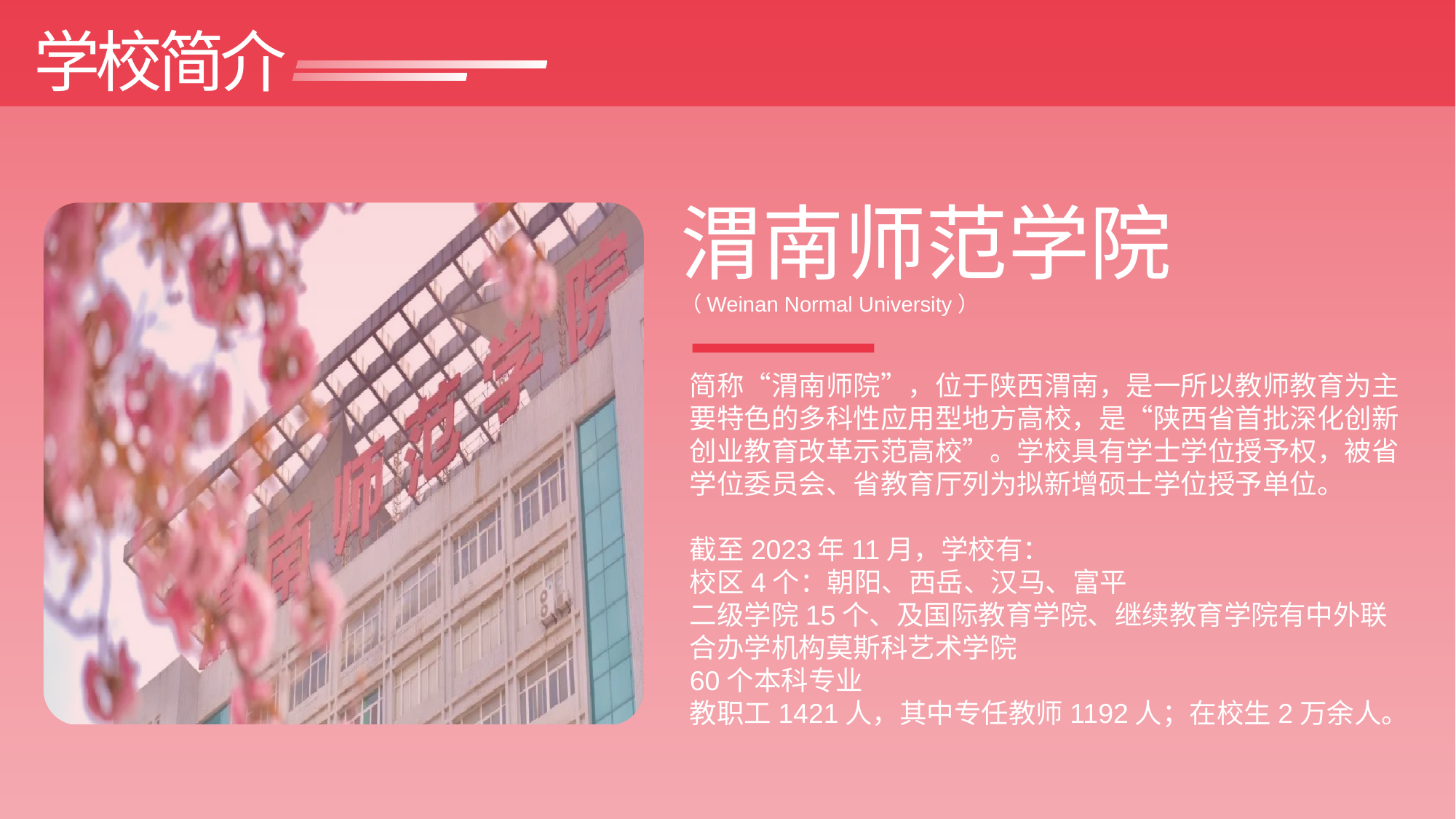

学校简介

渭南师范学院
（Weinan Normal University）

简称“渭南师院”，位于陕西渭南，是一所以教师教育为主要特色的多科性应用型地方高校，是“陕西省首批深化创新创业教育改革示范高校”。学校具有学士学位授予权，被省学位委员会、省教育厅列为拟新增硕士学位授予单位。

截至2023年11月，学校有：
校区4个：朝阳、西岳、汉马、富平
二级学院15个、及国际教育学院、继续教育学院有中外联合办学机构莫斯科艺术学院
60个本科专业
教职工1421人，其中专任教师1192人；在校生2万余人。